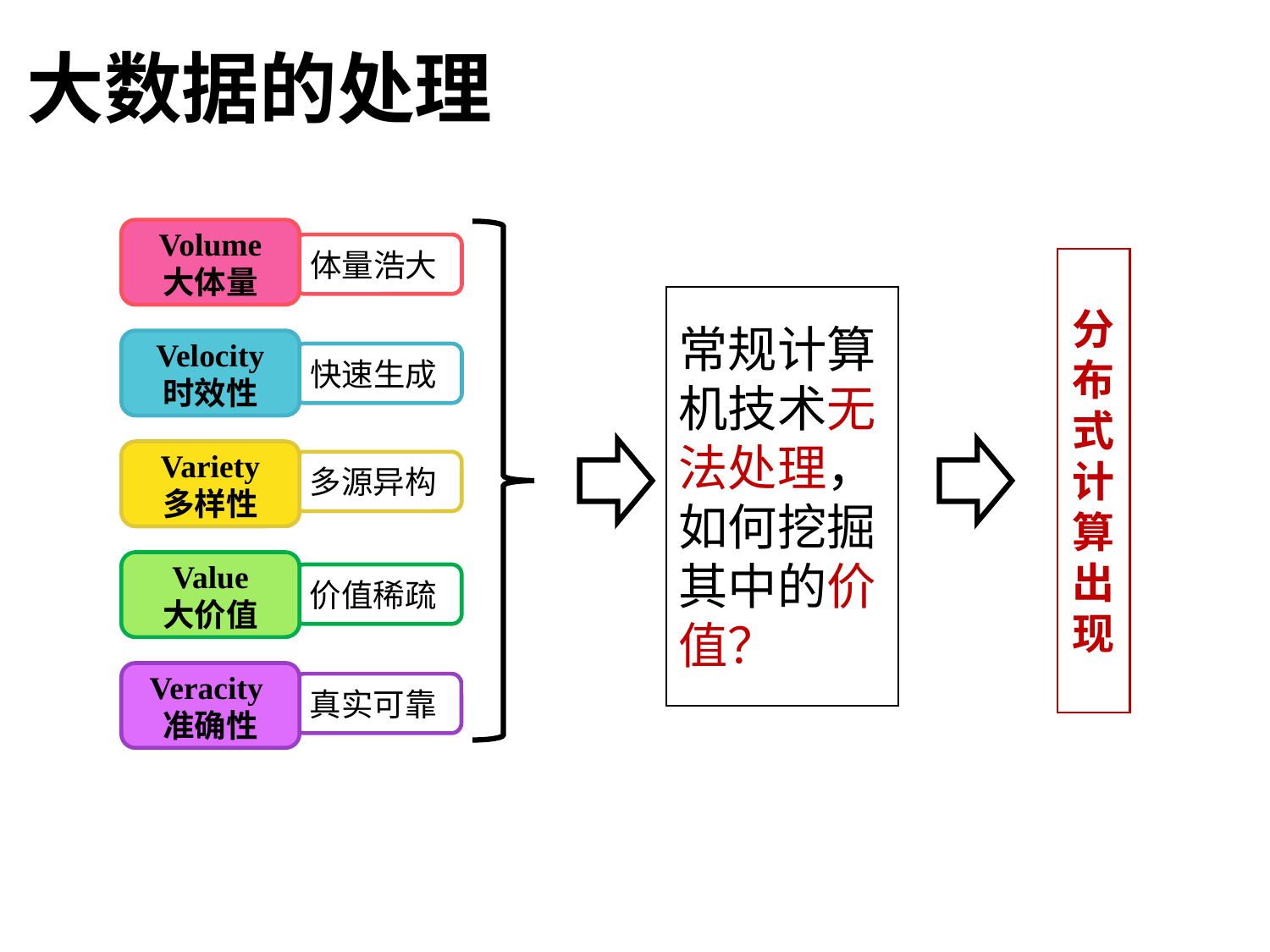

大数据的处理

Volume
大体量
体量浩大

分布式计算出现
常规计算机技术无法处理，如何挖掘其中的价值？
Velocity
时效性
快速生成
Variety
多样性
多源异构

Value
大价值
价值稀疏
Veracity准确性
真实可靠